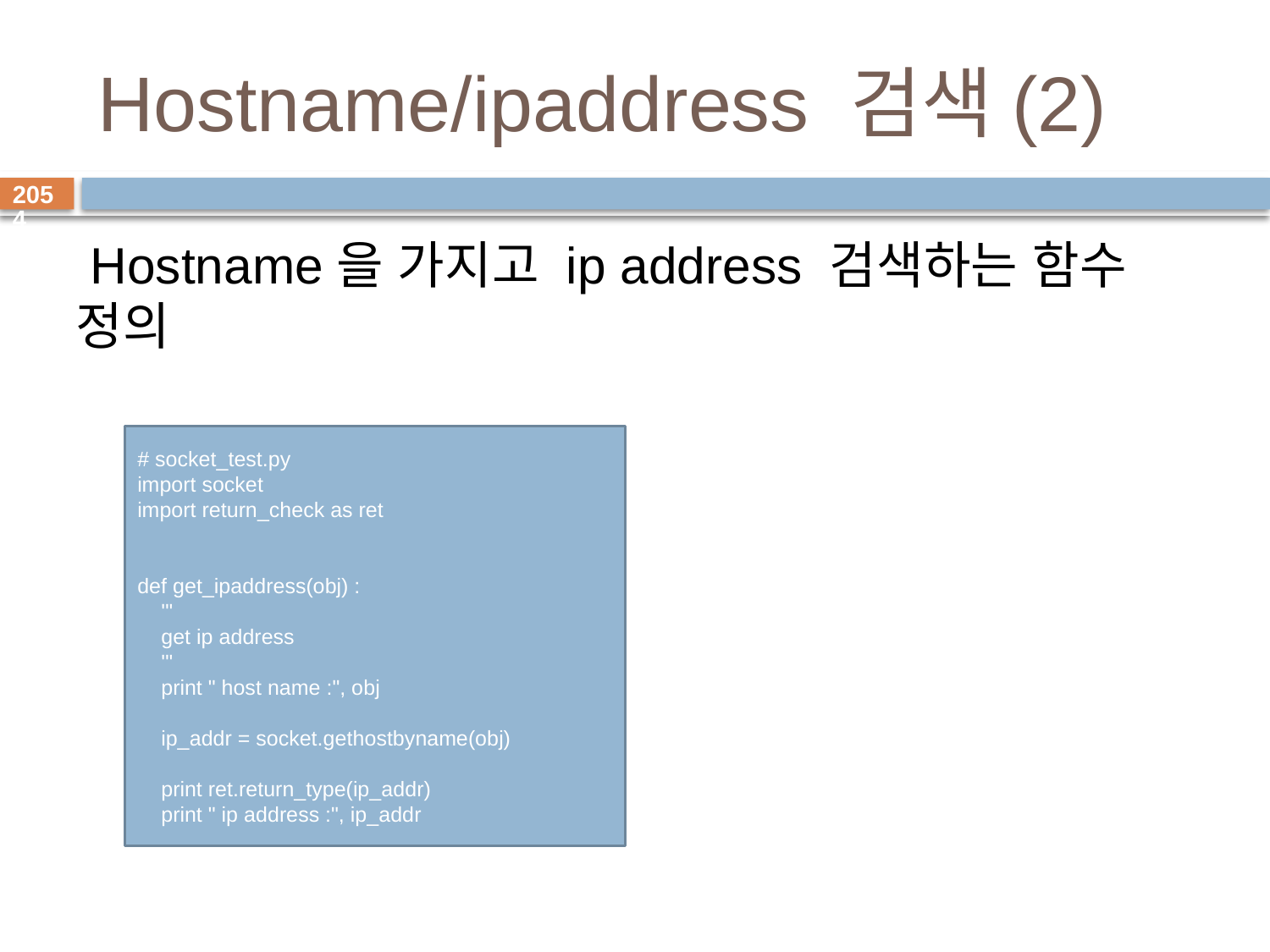

# Hostname/ipaddress 검색(2)
2054
 Hostname을 가지고 ip address 검색하는 함수 정의
# socket_test.py
import socket
import return_check as ret

def get_ipaddress(obj) :
    '''
    get ip address
    '''
    print " host name :", obj

    ip_addr = socket.gethostbyname(obj)

    print ret.return_type(ip_addr)
    print " ip address :", ip_addr